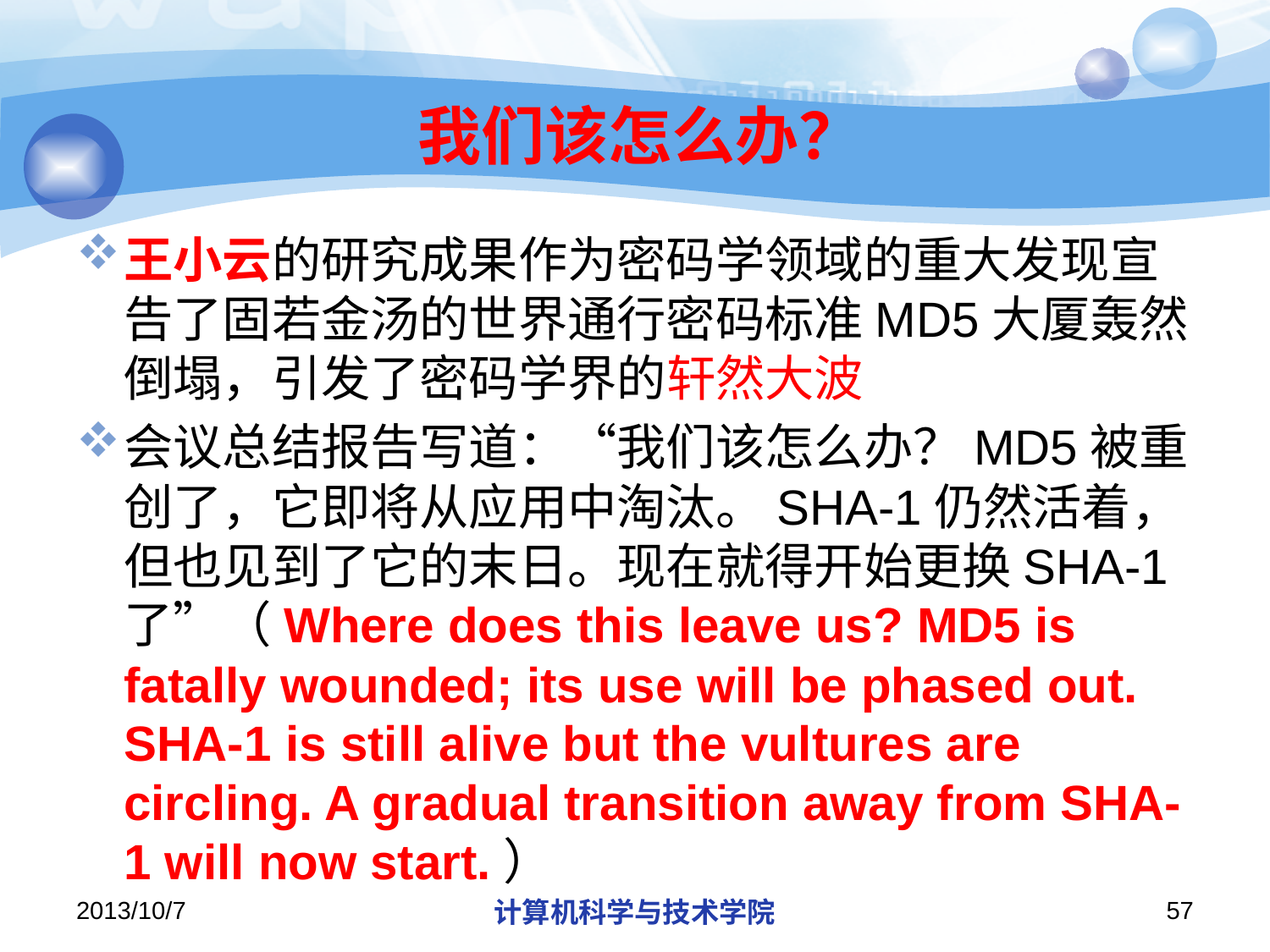

# 我们该怎么办？
王小云的研究成果作为密码学领域的重大发现宣告了固若金汤的世界通行密码标准MD5大厦轰然倒塌，引发了密码学界的轩然大波
会议总结报告写道：“我们该怎么办？MD5被重创了，它即将从应用中淘汰。SHA-1仍然活着，但也见到了它的末日。现在就得开始更换SHA-1了”（Where does this leave us? MD5 is fatally wounded; its use will be phased out. SHA-1 is still alive but the vultures are circling. A gradual transition away from SHA-1 will now start.）
2013/10/7
计算机科学与技术学院
57